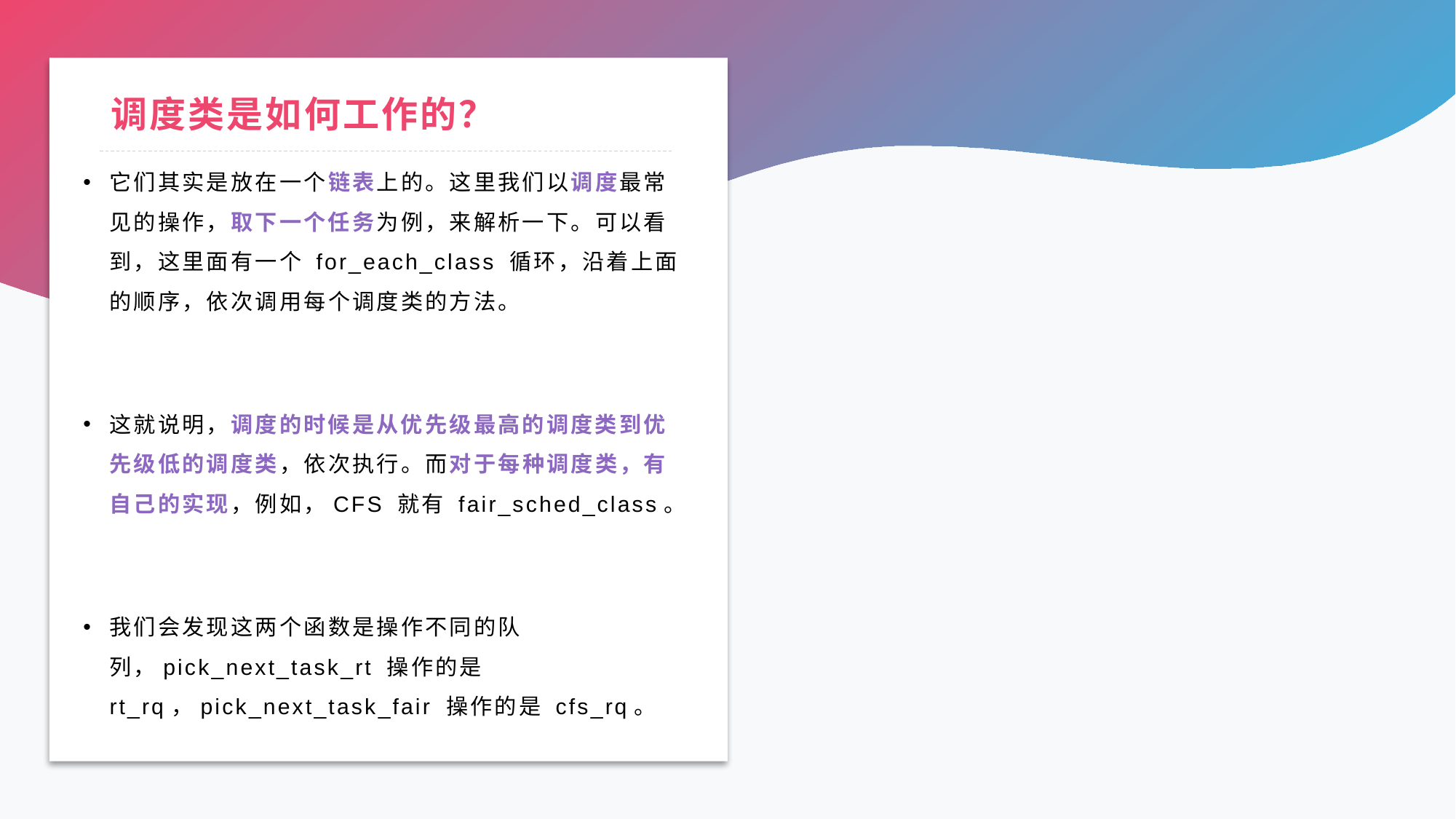

# 调度类是如何工作的？
它们其实是放在一个链表上的。这里我们以调度最常见的操作，取下一个任务为例，来解析一下。可以看到，这里面有一个 for_each_class 循环，沿着上面的顺序，依次调用每个调度类的方法。

这就说明，调度的时候是从优先级最高的调度类到优先级低的调度类，依次执行。而对于每种调度类，有自己的实现，例如，CFS 就有 fair_sched_class。

我们会发现这两个函数是操作不同的队列，pick_next_task_rt 操作的是 rt_rq，pick_next_task_fair 操作的是 cfs_rq。